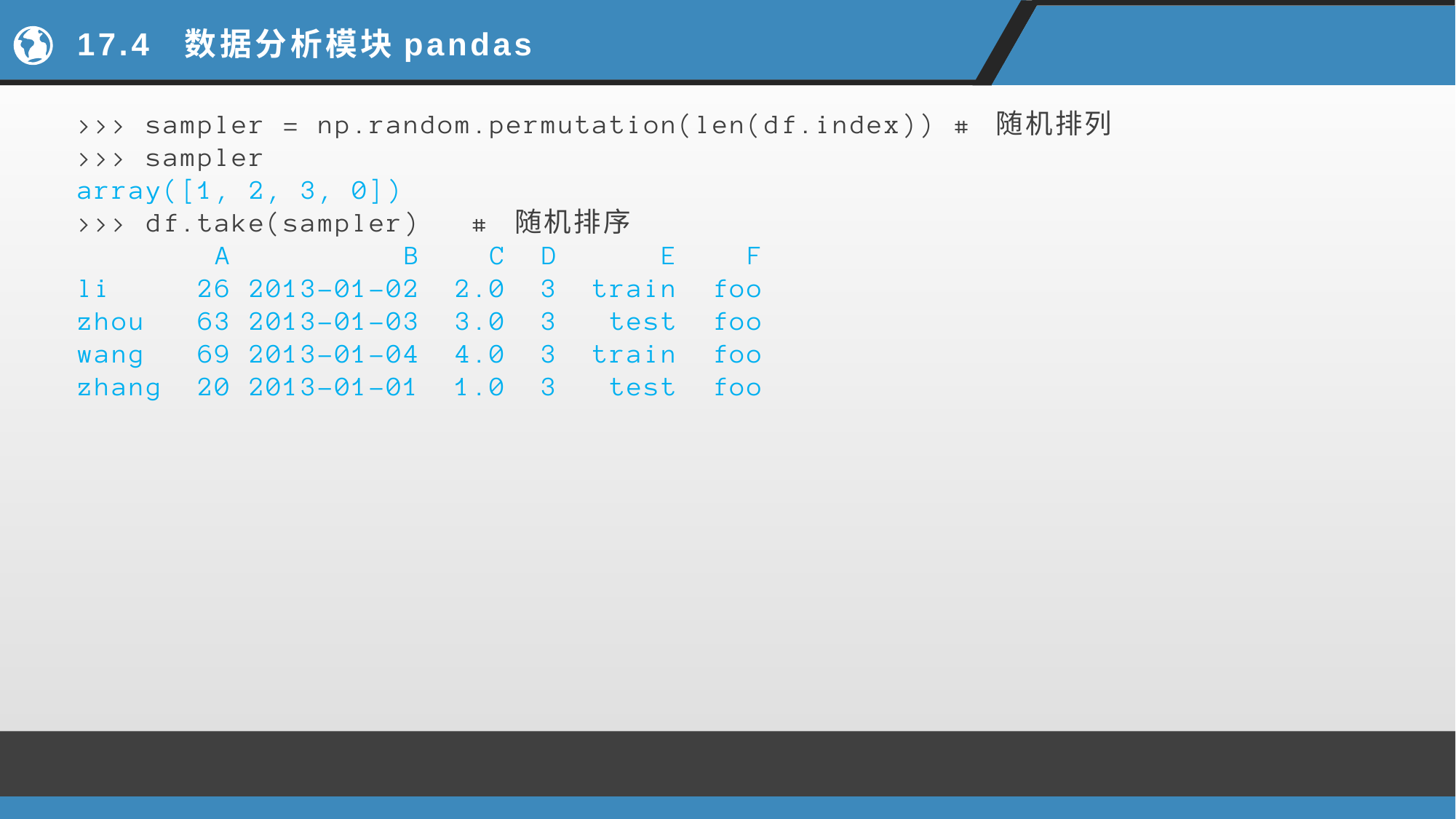

# 17.4  数据分析模块pandas

>>> sampler = np.random.permutation(len(df.index)) # 随机排列
>>> sampler
array([1, 2, 3, 0])
>>> df.take(sampler)   # 随机排序
        A          B    C  D      E    F
li     26 2013-01-02  2.0  3  train  foo
zhou   63 2013-01-03  3.0  3   test  foo
wang   69 2013-01-04  4.0  3  train  foo
zhang  20 2013-01-01  1.0  3   test  foo